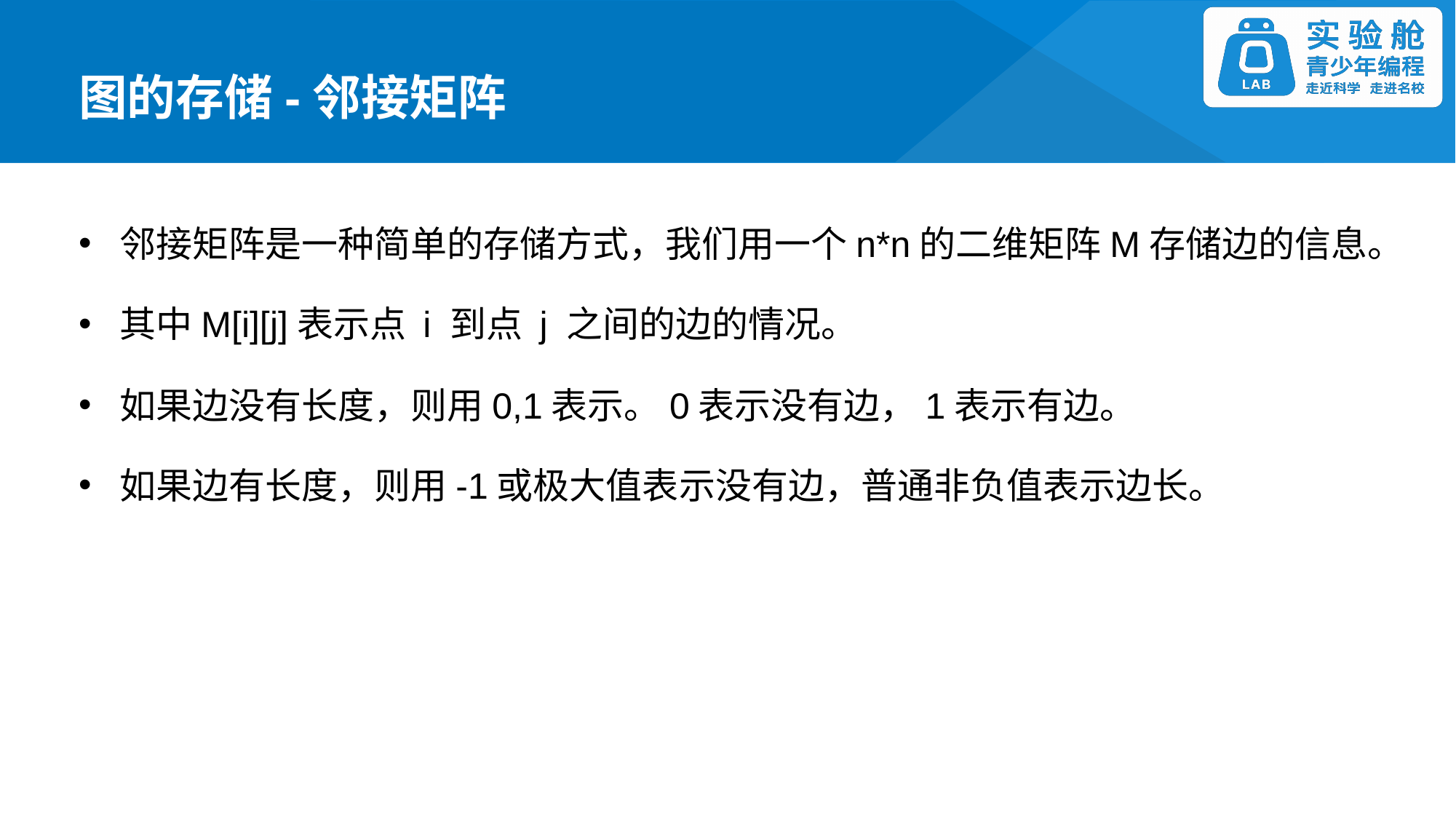

图的存储-邻接矩阵
邻接矩阵是一种简单的存储方式，我们用一个n*n的二维矩阵M存储边的信息。
其中M[i][j]表示点 i 到点 j 之间的边的情况。
如果边没有长度，则用0,1表示。0表示没有边，1表示有边。
如果边有长度，则用-1或极大值表示没有边，普通非负值表示边长。